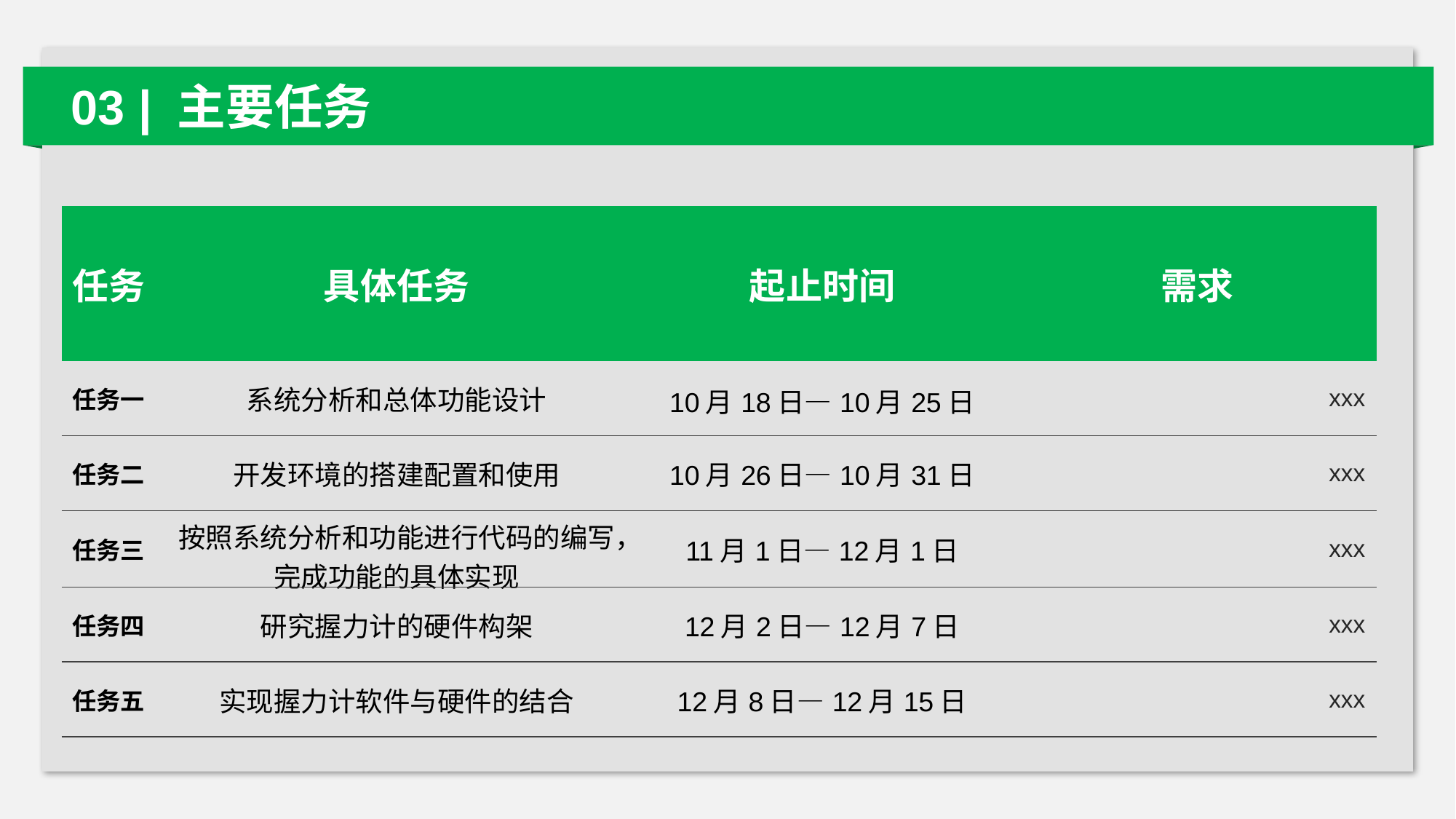

03 | 主要任务
| 任务 | 具体任务 | 起止时间 | 需求 |
| --- | --- | --- | --- |
| 任务一 | 系统分析和总体功能设计 | 10月18日—10月25日 | xxx |
| 任务二 | 开发环境的搭建配置和使用 | 10月26日—10月31日 | xxx |
| 任务三 | 按照系统分析和功能进行代码的编写，完成功能的具体实现 | 11月1日—12月1日 | xxx |
| 任务四 | 研究握力计的硬件构架 | 12月2日—12月7日 | xxx |
| 任务五 | 实现握力计软件与硬件的结合 | 12月8日—12月15日 | xxx |